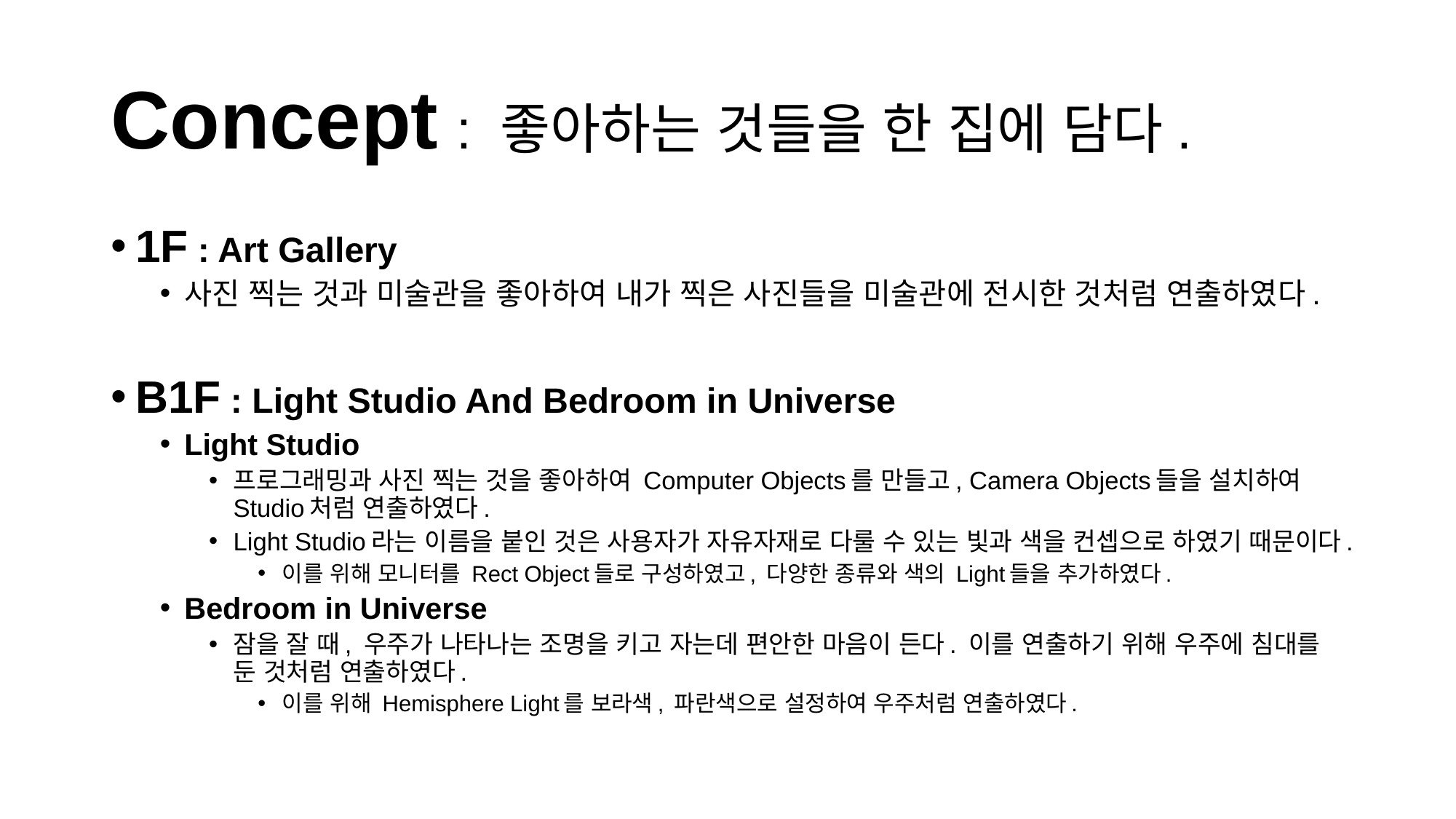

# Concept : 좋아하는 것들을 한 집에 담다.
1F : Art Gallery
사진 찍는 것과 미술관을 좋아하여 내가 찍은 사진들을 미술관에 전시한 것처럼 연출하였다.

B1F : Light Studio And Bedroom in Universe
Light Studio
프로그래밍과 사진 찍는 것을 좋아하여 Computer Objects를 만들고, Camera Objects들을 설치하여 Studio처럼 연출하였다.
Light Studio라는 이름을 붙인 것은 사용자가 자유자재로 다룰 수 있는 빛과 색을 컨셉으로 하였기 때문이다.
이를 위해 모니터를 Rect Object들로 구성하였고, 다양한 종류와 색의 Light들을 추가하였다.
Bedroom in Universe
잠을 잘 때, 우주가 나타나는 조명을 키고 자는데 편안한 마음이 든다. 이를 연출하기 위해 우주에 침대를 둔 것처럼 연출하였다.
이를 위해 Hemisphere Light를 보라색, 파란색으로 설정하여 우주처럼 연출하였다.